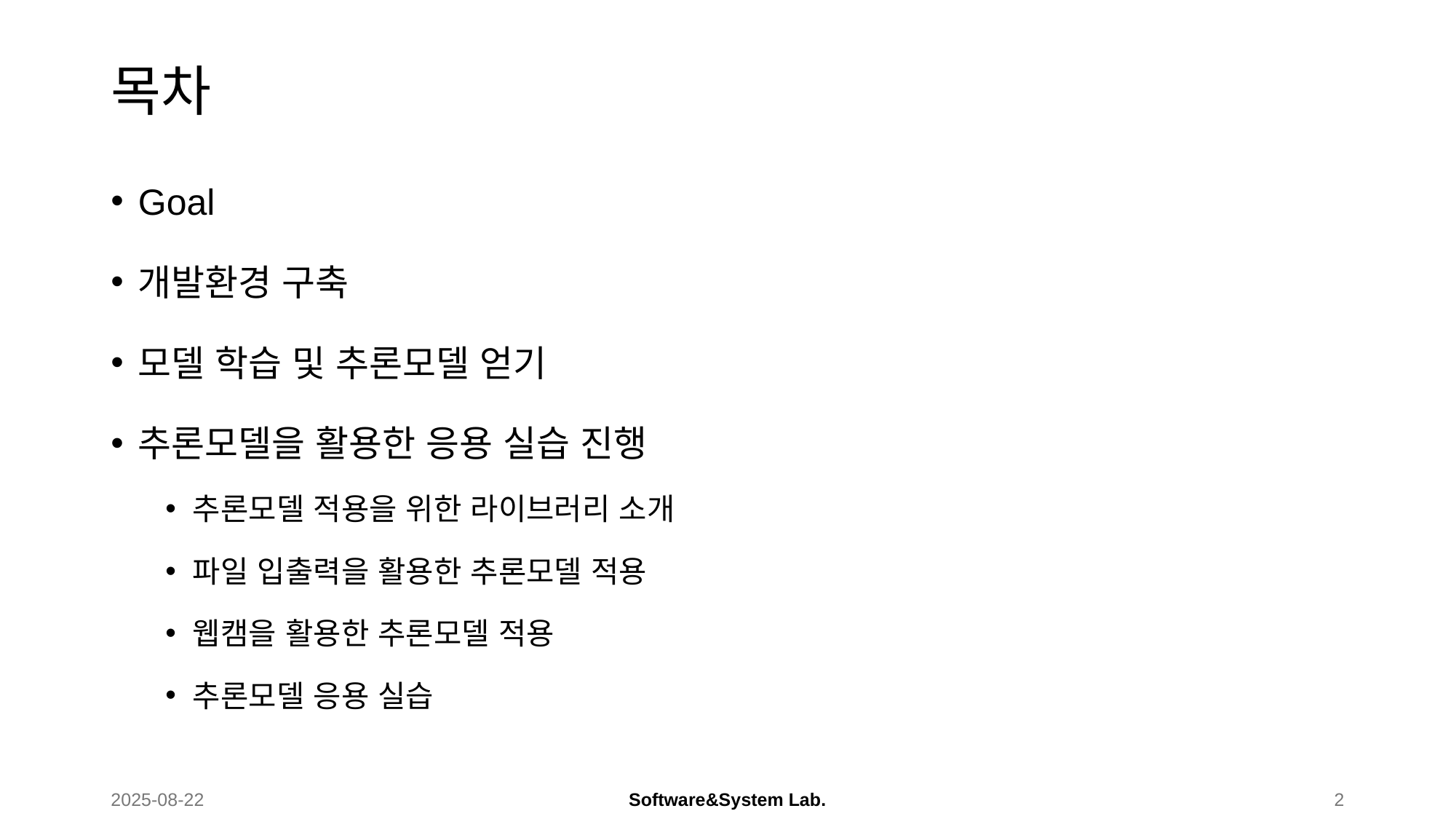

# 목차
Goal
개발환경 구축
모델 학습 및 추론모델 얻기
추론모델을 활용한 응용 실습 진행
추론모델 적용을 위한 라이브러리 소개
파일 입출력을 활용한 추론모델 적용
웹캠을 활용한 추론모델 적용
추론모델 응용 실습
2025-08-22
Software&System Lab.
2